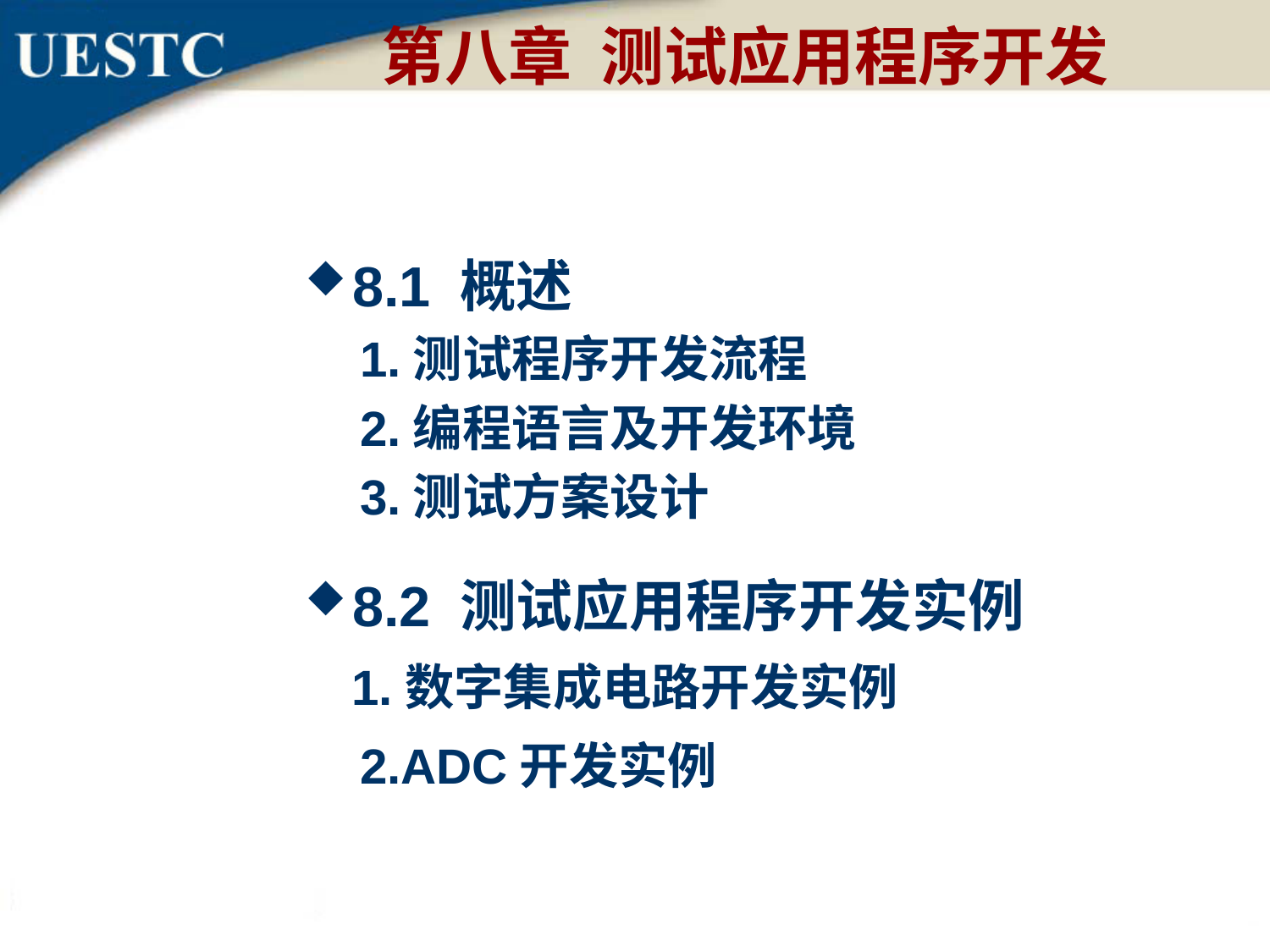

第八章  测试应用程序开发
8.1 概述
    1.测试程序开发流程
    2.编程语言及开发环境
    3.测试方案设计
8.2 测试应用程序开发实例
   1.数字集成电路开发实例
    2.ADC开发实例